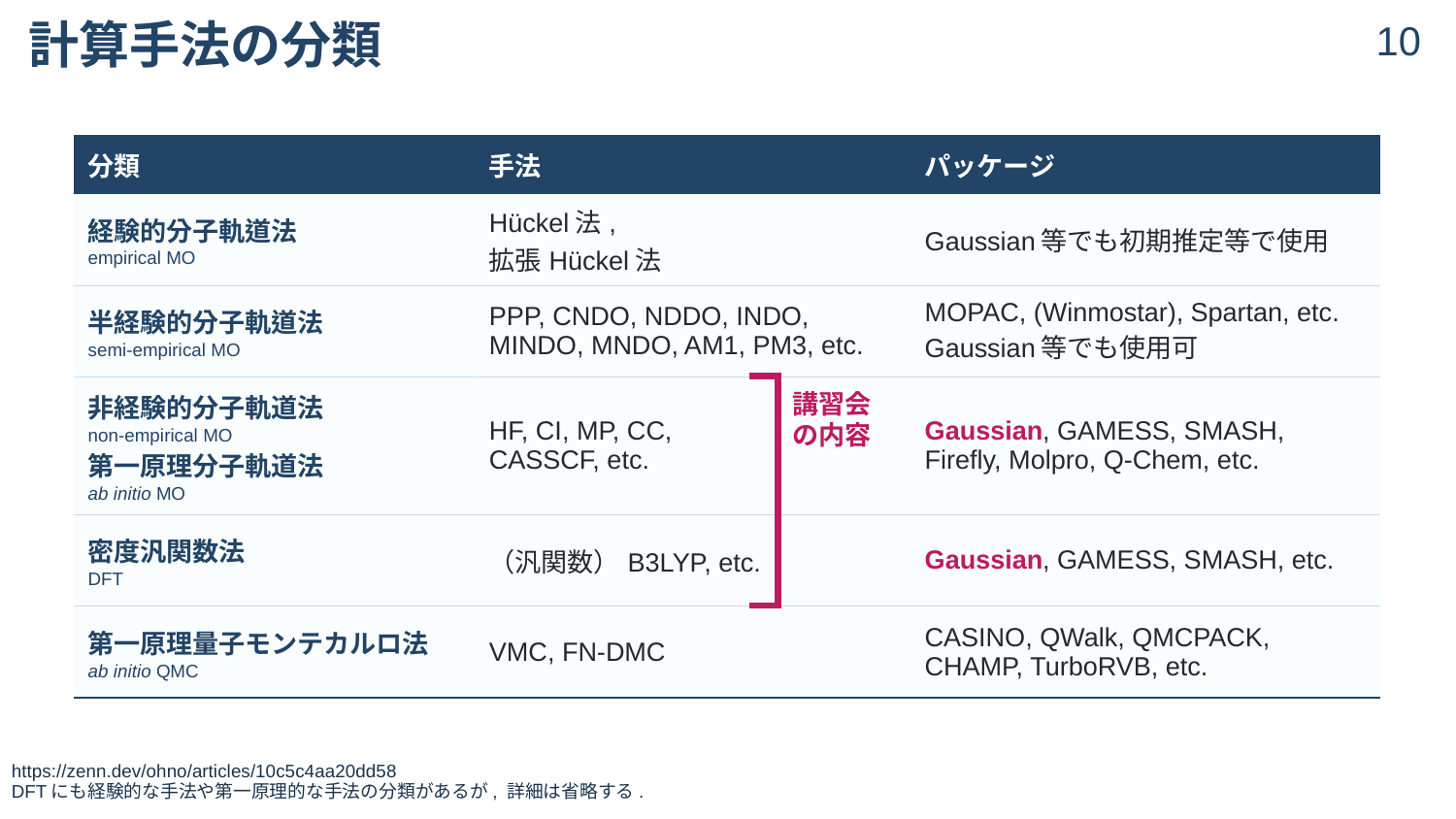

# 計算手法の分類
10
| 分類 | 手法 | パッケージ |
| --- | --- | --- |
| 経験的分子軌道法 empirical MO | Hückel法, 拡張Hückel法 | Gaussian等でも初期推定等で使用 |
| 半経験的分子軌道法 semi-empirical MO | PPP, CNDO, NDDO, INDO, MINDO, MNDO, AM1, PM3, etc. | MOPAC, (Winmostar), Spartan, etc. Gaussian等でも使用可 |
| 非経験的分子軌道法 non-empirical MO 第一原理分子軌道法 ab initio MO | HF, CI, MP, CC, CASSCF, etc. | Gaussian, GAMESS, SMASH, Firefly, Molpro, Q-Chem, etc. |
| 密度汎関数法 DFT | （汎関数）B3LYP, etc. | Gaussian, GAMESS, SMASH, etc. |
| 第一原理量子モンテカルロ法 ab initio QMC | VMC, FN-DMC | CASINO, QWalk, QMCPACK, CHAMP, TurboRVB, etc. |

講習会
の内容
https://zenn.dev/ohno/articles/10c5c4aa20dd58
DFTにも経験的な手法や第一原理的な手法の分類があるが, 詳細は省略する.